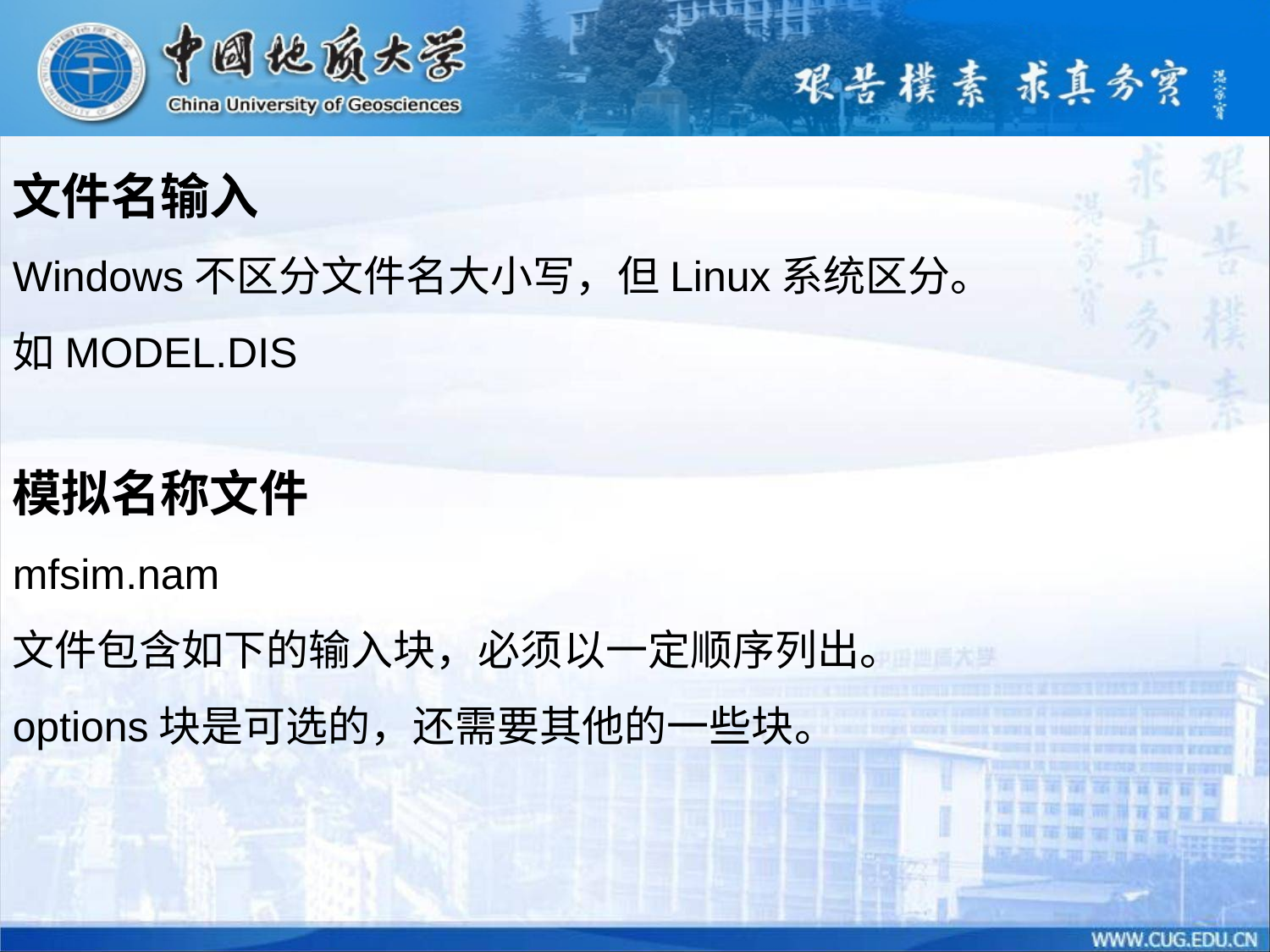

文件名输入
Windows不区分文件名大小写，但Linux系统区分。
如MODEL.DIS
模拟名称文件
mfsim.nam
文件包含如下的输入块，必须以一定顺序列出。
options块是可选的，还需要其他的一些块。